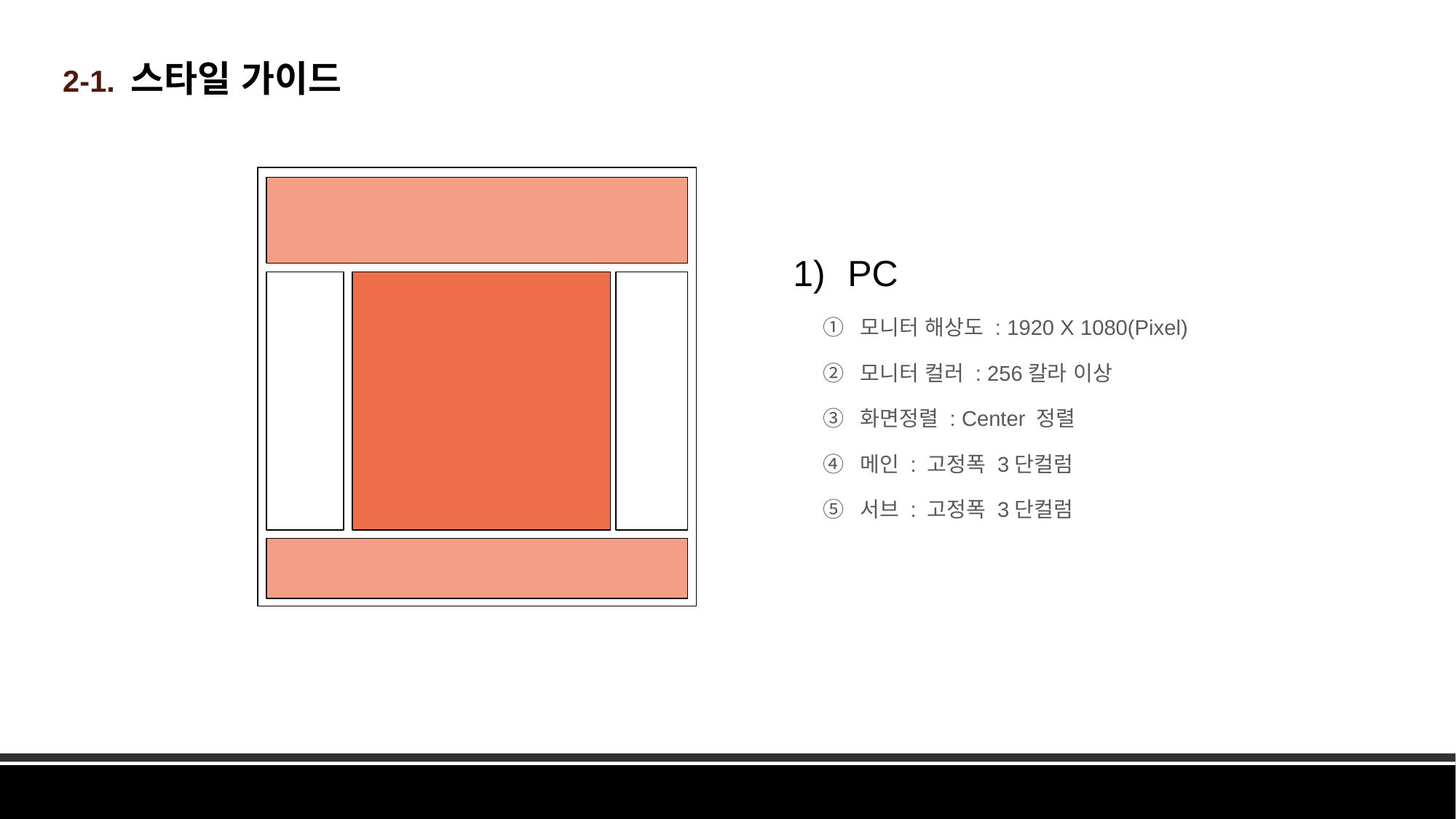

2-1. 스타일 가이드

PC
 모니터 해상도 : 1920 X 1080(Pixel)
 모니터 컬러 : 256칼라 이상
 화면정렬 : Center 정렬
 메인 : 고정폭 3단컬럼
 서브 : 고정폭 3단컬럼